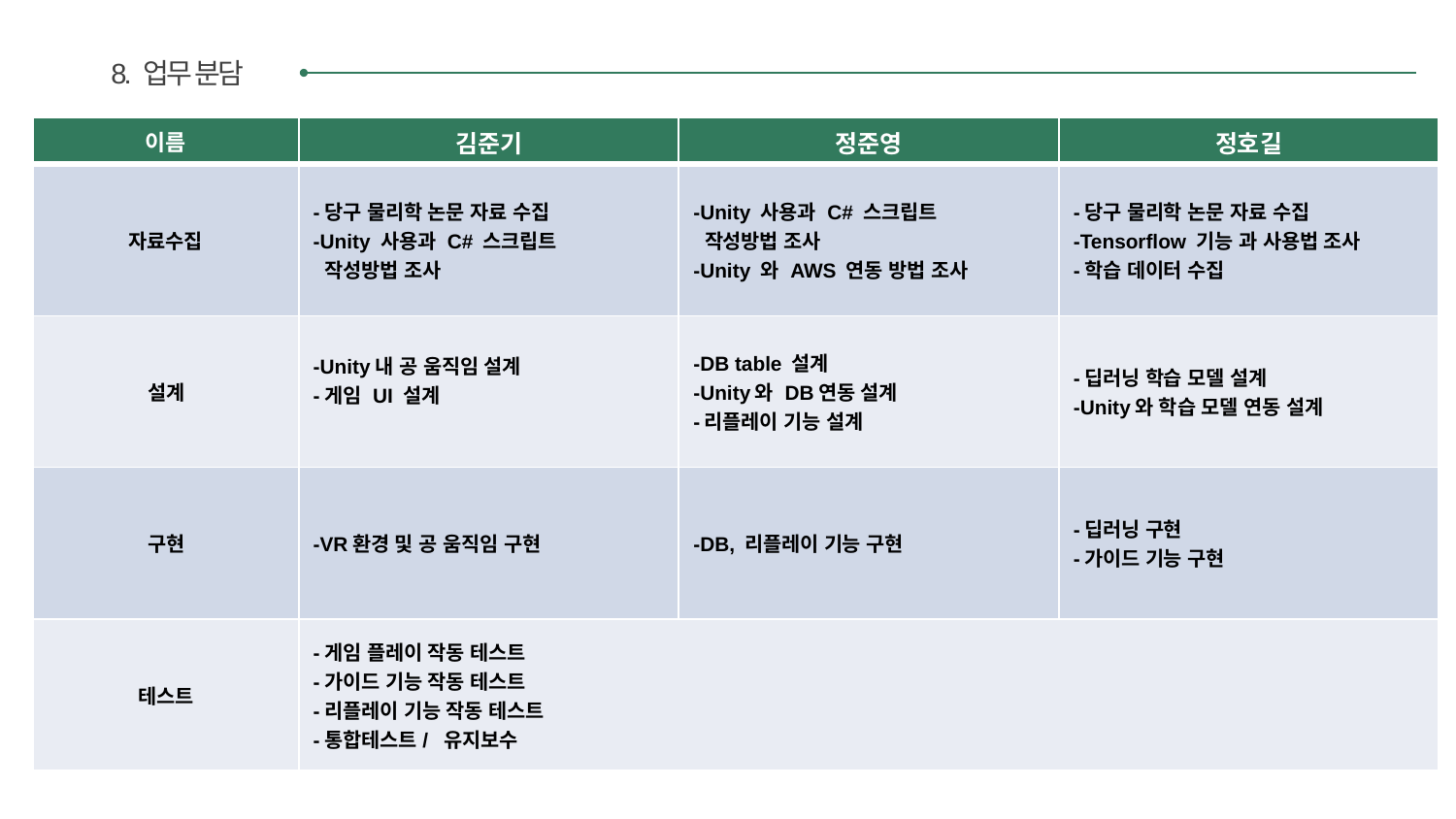

8. 업무 분담
| 이름 | 김준기 | 정준영 | 정호길 |
| --- | --- | --- | --- |
| 자료수집 | -당구 물리학 논문 자료 수집 -Unity 사용과 C# 스크립트 작성방법 조사 | -Unity 사용과 C# 스크립트 작성방법 조사 -Unity 와 AWS 연동 방법 조사 | -당구 물리학 논문 자료 수집 -Tensorflow 기능 과 사용법 조사 -학습 데이터 수집 |
| 설계 | -Unity내 공 움직임 설계 -게임 UI 설계 | -DB table 설계 -Unity와 DB연동 설계 -리플레이 기능 설계 | -딥러닝 학습 모델 설계 -Unity와 학습 모델 연동 설계 |
| 구현 | -VR환경 및 공 움직임 구현 | -DB, 리플레이 기능 구현 | -딥러닝 구현 -가이드 기능 구현 |
| 테스트 | -게임 플레이 작동 테스트 -가이드 기능 작동 테스트 -리플레이 기능 작동 테스트 -통합테스트/ 유지보수 |  |  |